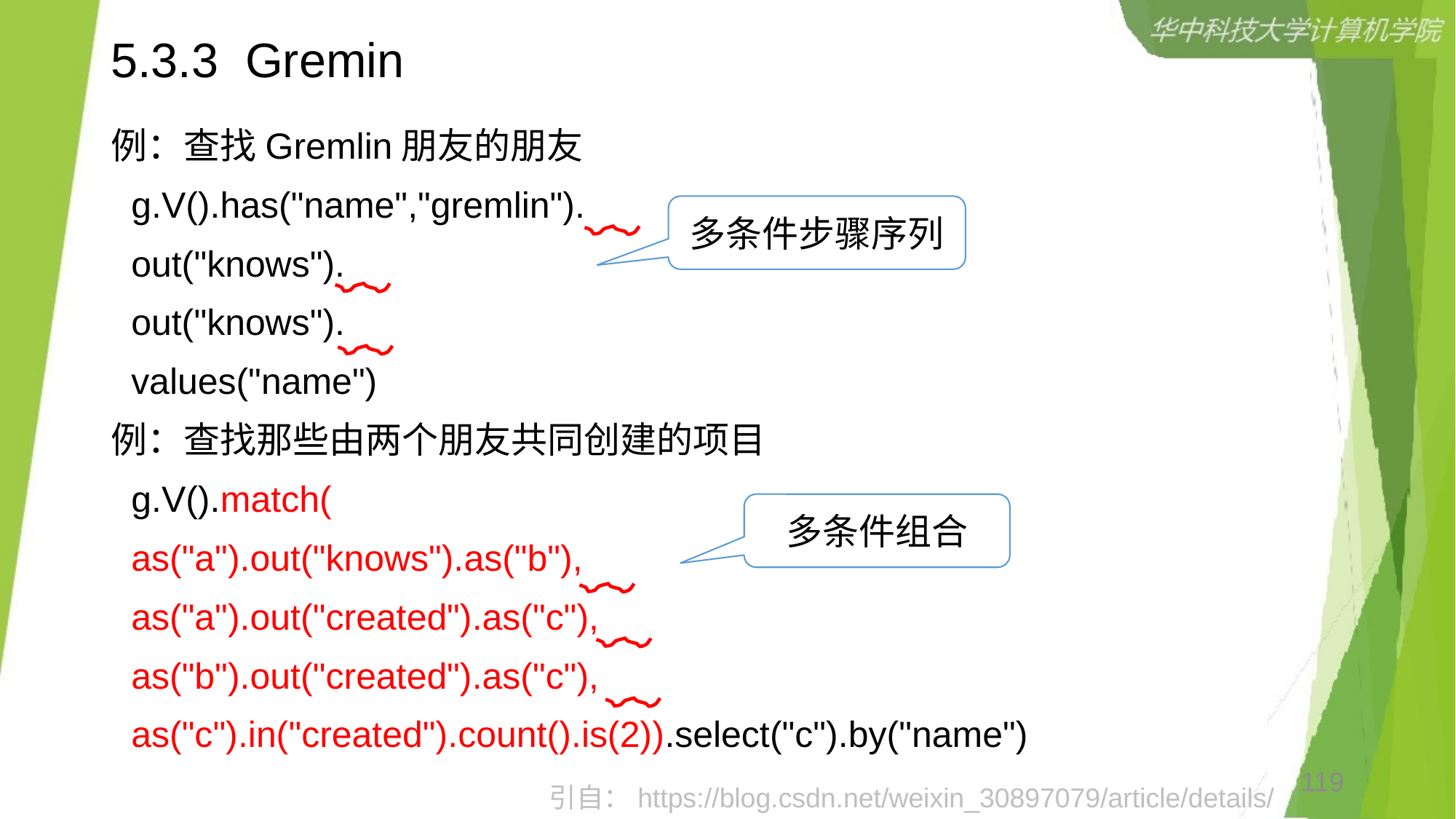

# 5.3.3  Gremin
例：查找Gremlin朋友的朋友
  g.V().has("name","gremlin").
  out("knows").
  out("knows").
  values("name")
例：查找那些由两个朋友共同创建的项目
  g.V().match(
  as("a").out("knows").as("b"),
  as("a").out("created").as("c"),
  as("b").out("created").as("c"),
  as("c").in("created").count().is(2)).select("c").by("name")
多条件步骤序列

多条件组合

119
引自：https://blog.csdn.net/weixin_30897079/article/details/97836108